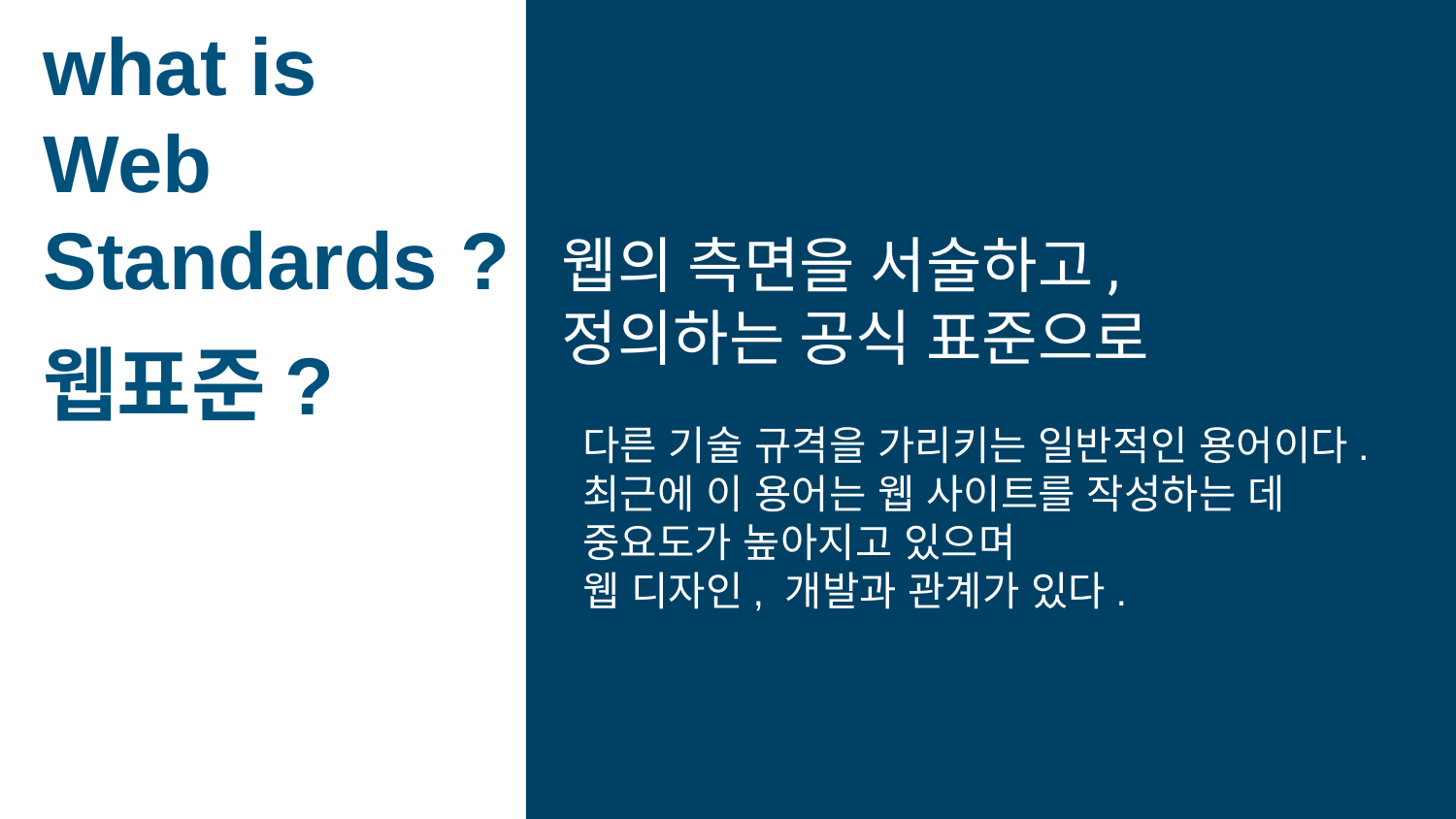

what is
Web Standards ?

웹의 측면을 서술하고,
정의하는 공식 표준으로
웹표준?
다른 기술 규격을 가리키는 일반적인 용어이다.
최근에 이 용어는 웹 사이트를 작성하는 데 중요도가 높아지고 있으며
웹 디자인, 개발과 관계가 있다.